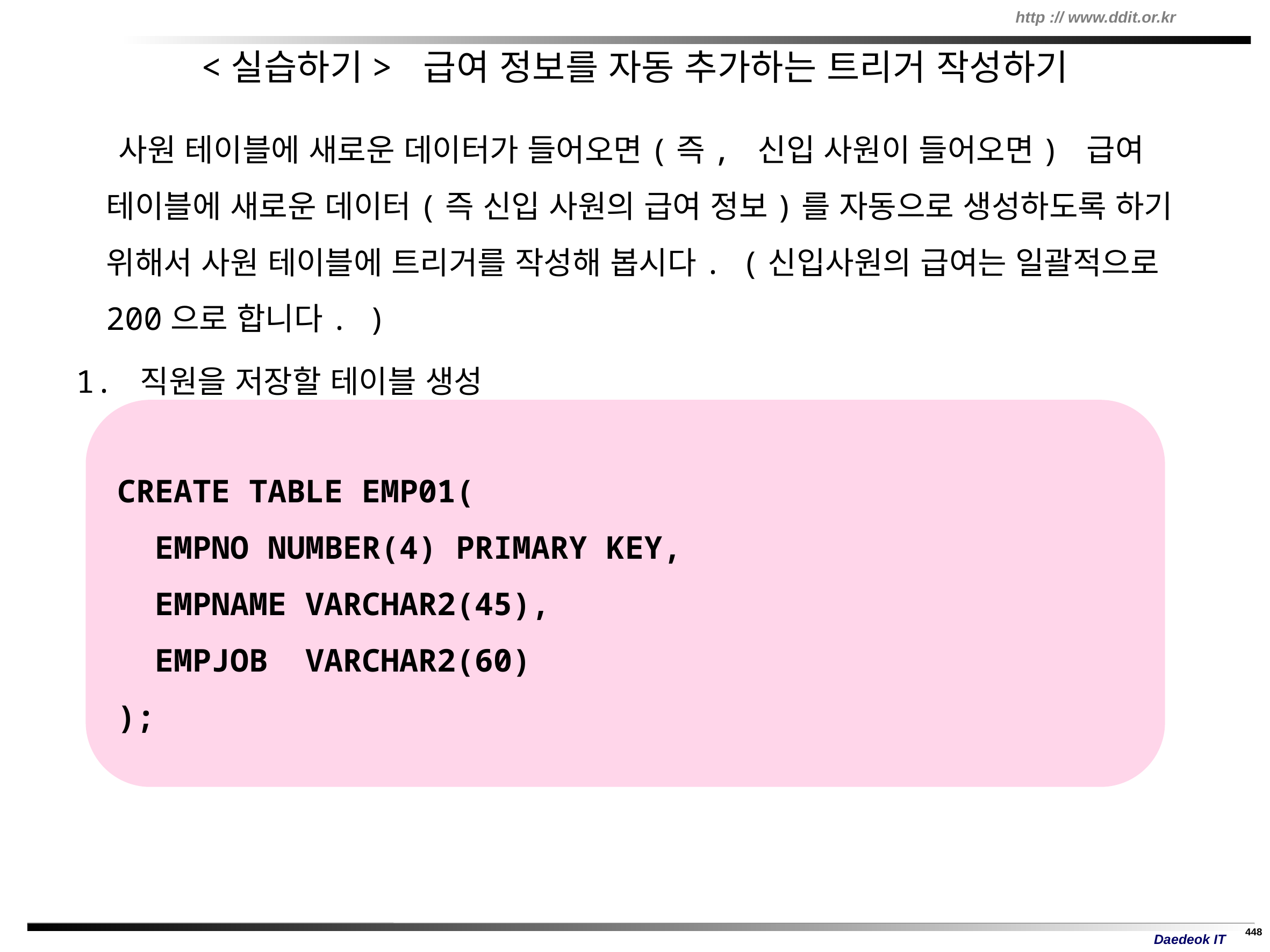

# <실습하기> 급여 정보를 자동 추가하는 트리거 작성하기
    사원 테이블에 새로운 데이터가 들어오면(즉, 신입 사원이 들어오면) 급여 테이블에 새로운 데이터(즉 신입 사원의 급여 정보)를 자동으로 생성하도록 하기 위해서 사원 테이블에 트리거를 작성해 봅시다. (신입사원의 급여는 일괄적으로 200으로 합니다. )
1. 직원을 저장할 테이블 생성

CREATE TABLE EMP01(
  EMPNO NUMBER(4) PRIMARY KEY,
  EMPNAME VARCHAR2(45),
  EMPJOB  VARCHAR2(60)
);